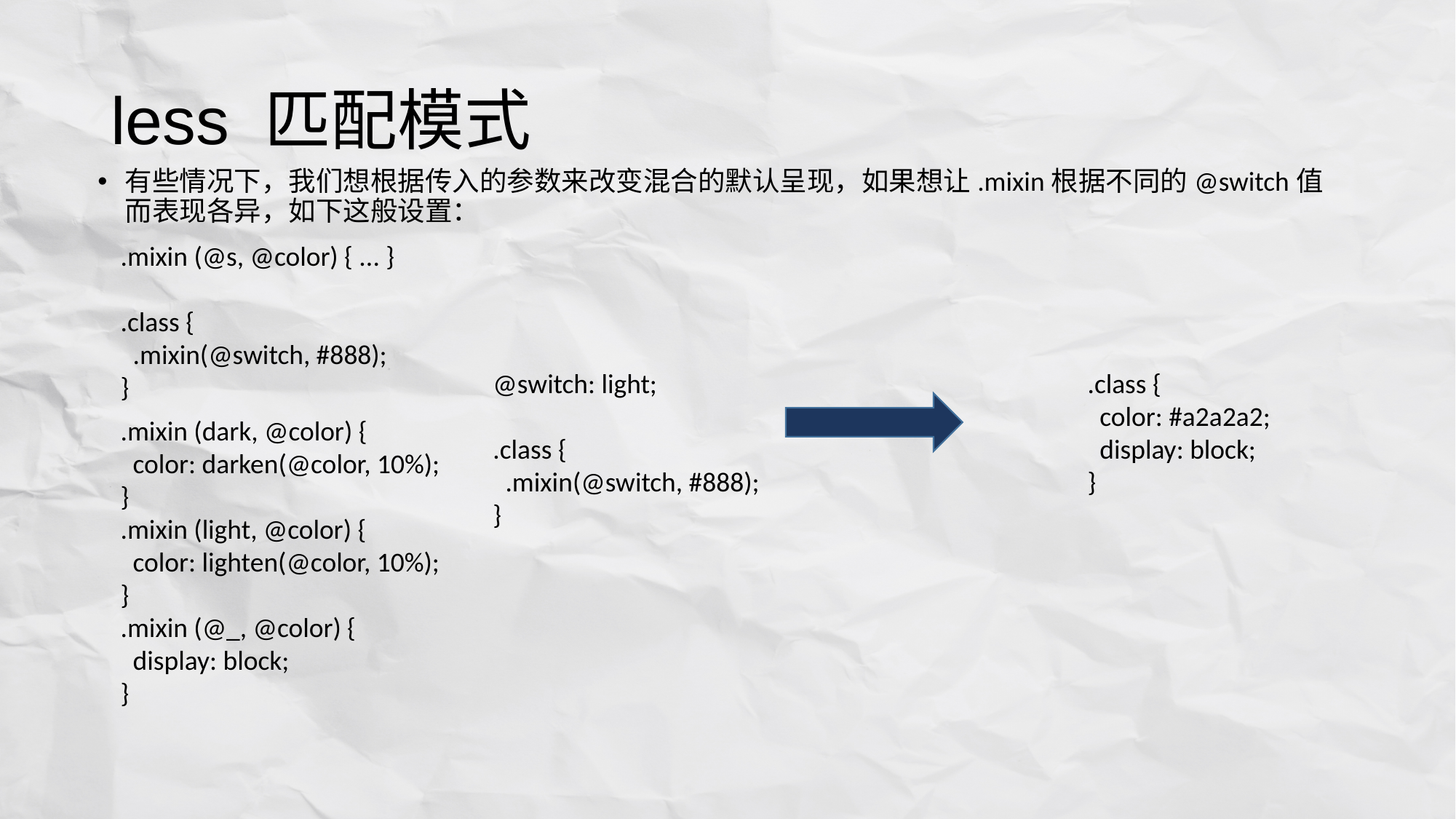

# less 匹配模式
有些情况下，我们想根据传入的参数来改变混合的默认呈现，如果想让.mixin根据不同的@switch值而表现各异，如下这般设置：
.mixin (@s, @color) { ... }

.class {
  .mixin(@switch, #888);
}
@switch: light;

.class {
  .mixin(@switch, #888);
}
.class {
  color: #a2a2a2;
  display: block;
}

.mixin (dark, @color) {
  color: darken(@color, 10%);
}
.mixin (light, @color) {
  color: lighten(@color, 10%);
}
.mixin (@_, @color) {
  display: block;
}